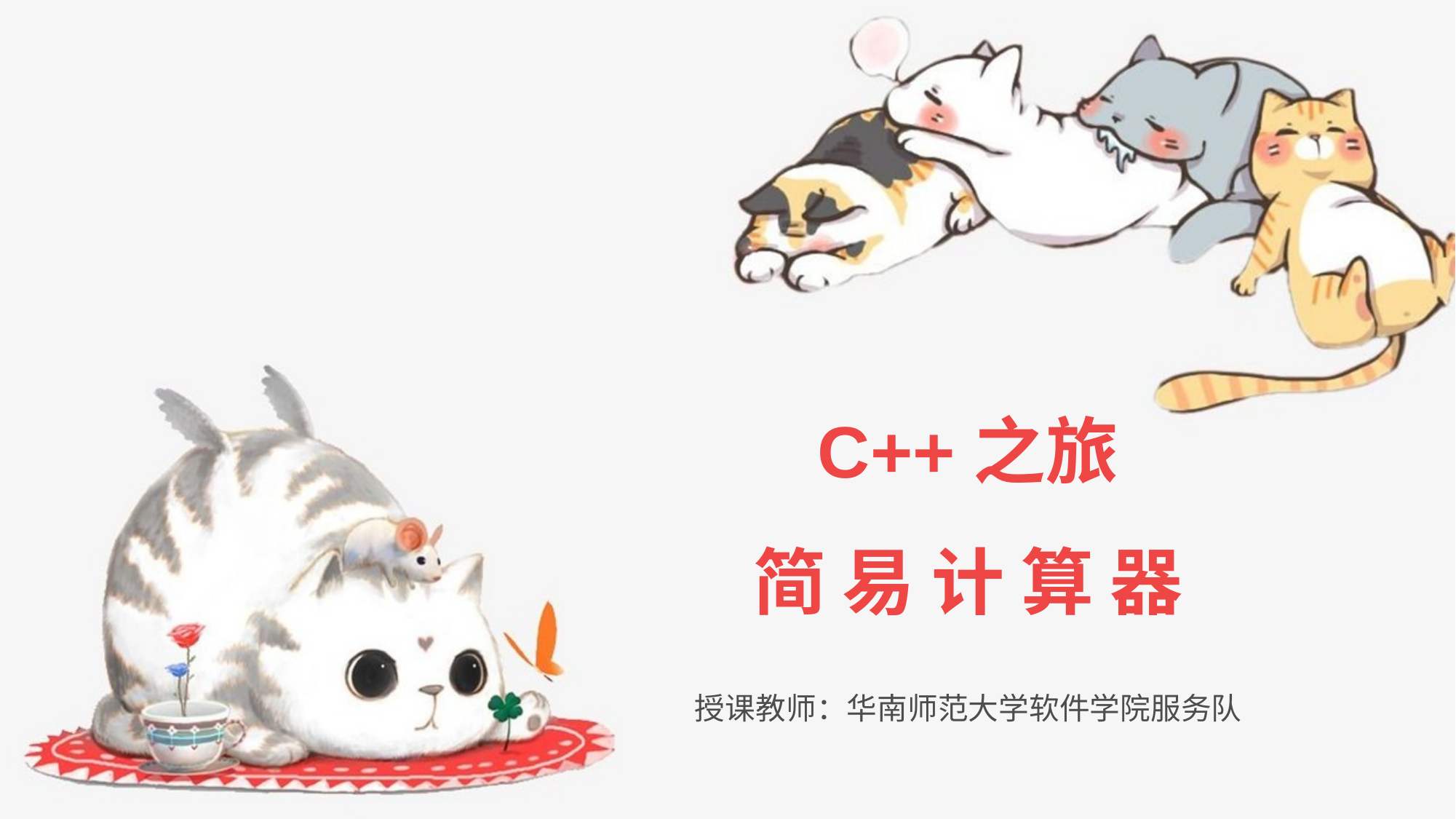

# C++之旅 简 易 计 算 器
授课教师：华南师范大学软件学院服务队